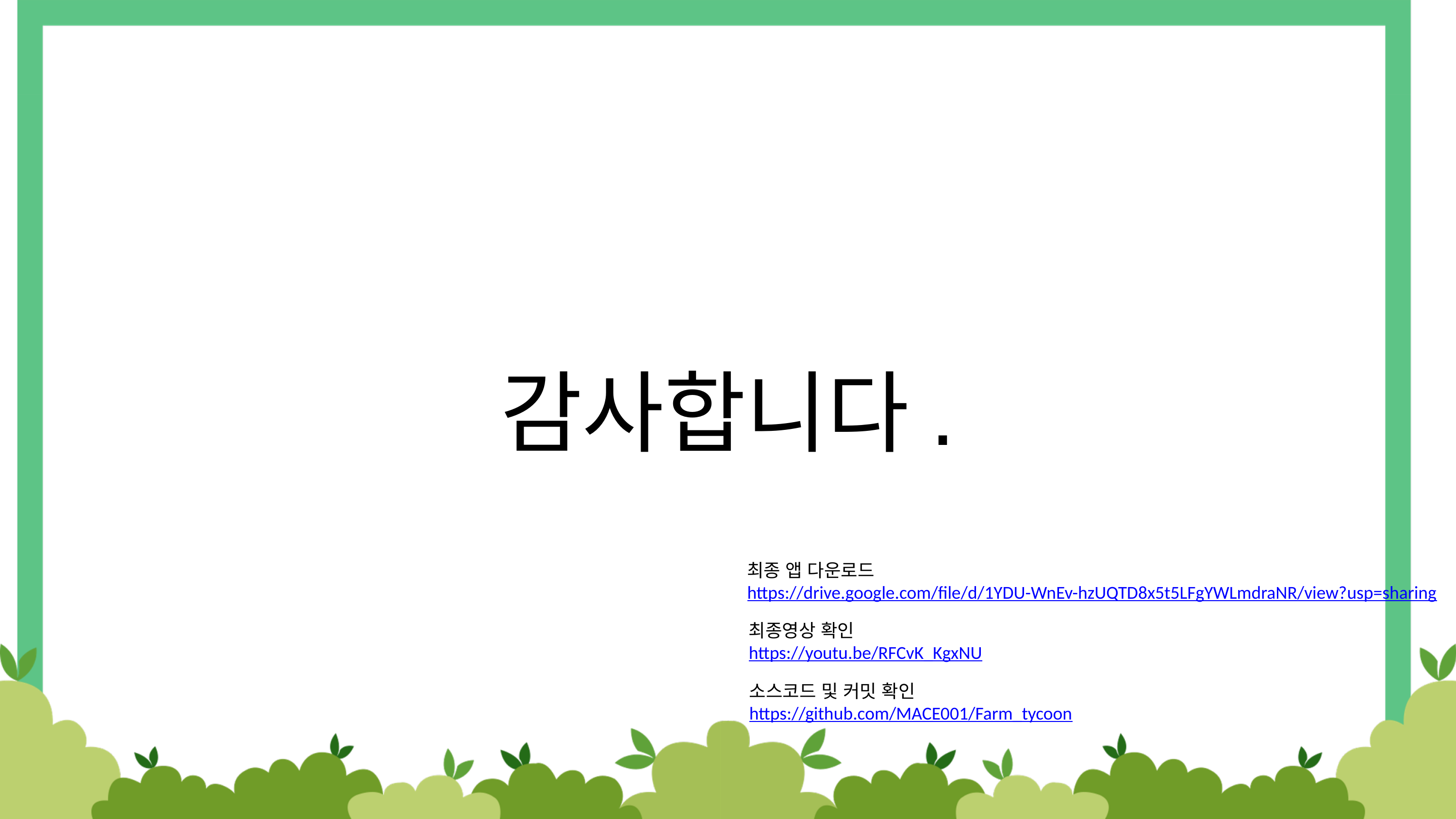

# 감사합니다.
최종 앱 다운로드
https://drive.google.com/file/d/1YDU-WnEv-hzUQTD8x5t5LFgYWLmdraNR/view?usp=sharing

최종영상 확인
https://youtu.be/RFCvK_KgxNU
소스코드 및 커밋 확인
https://github.com/MACE001/Farm_tycoon